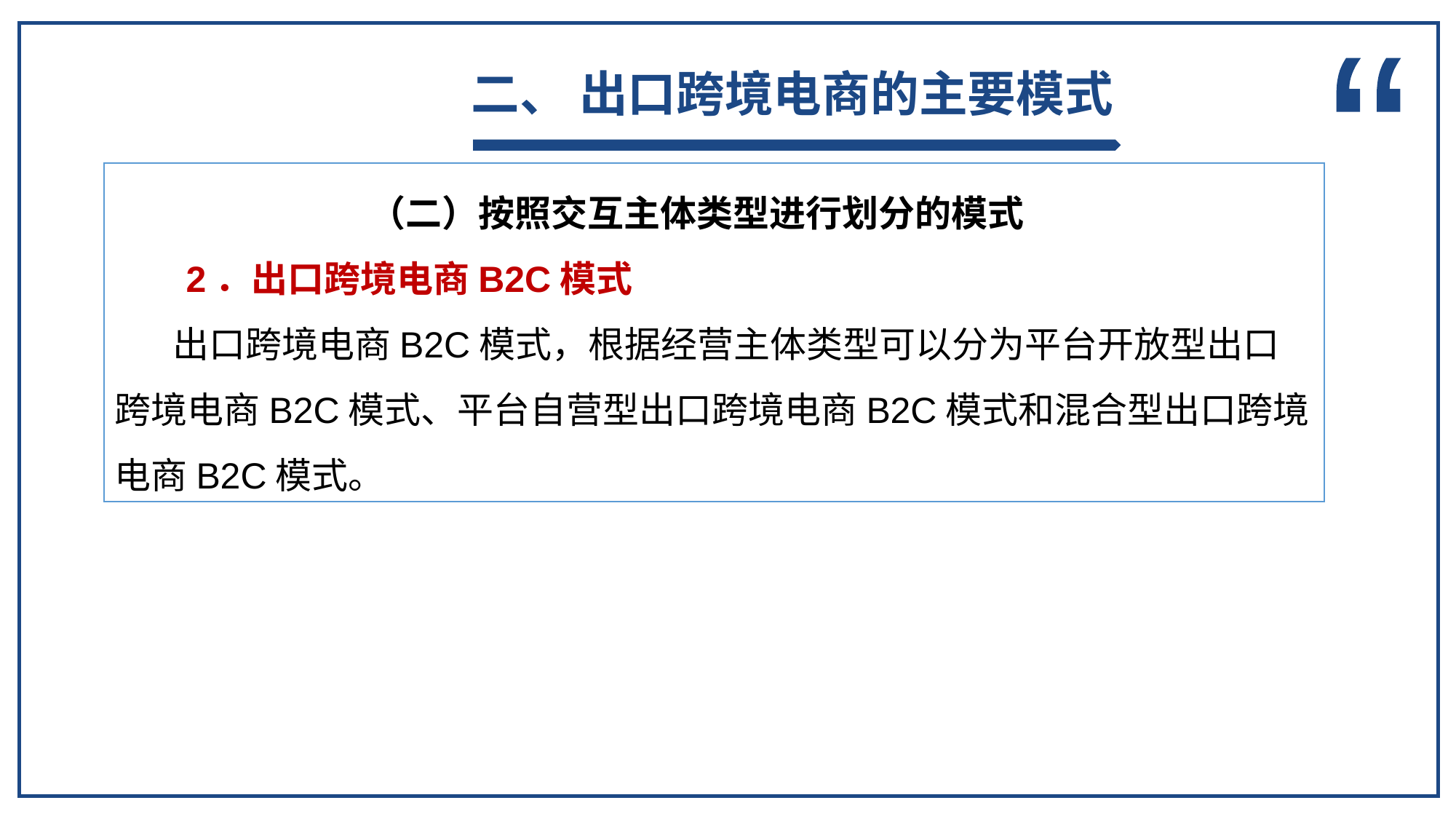

二、 出口跨境电商的主要模式

“
                              （二）按照交互主体类型进行划分的模式
       2．出口跨境电商B2C模式
      出口跨境电商B2C模式，根据经营主体类型可以分为平台开放型出口跨境电商B2C模式、平台自营型出口跨境电商B2C模式和混合型出口跨境电商B2C模式。